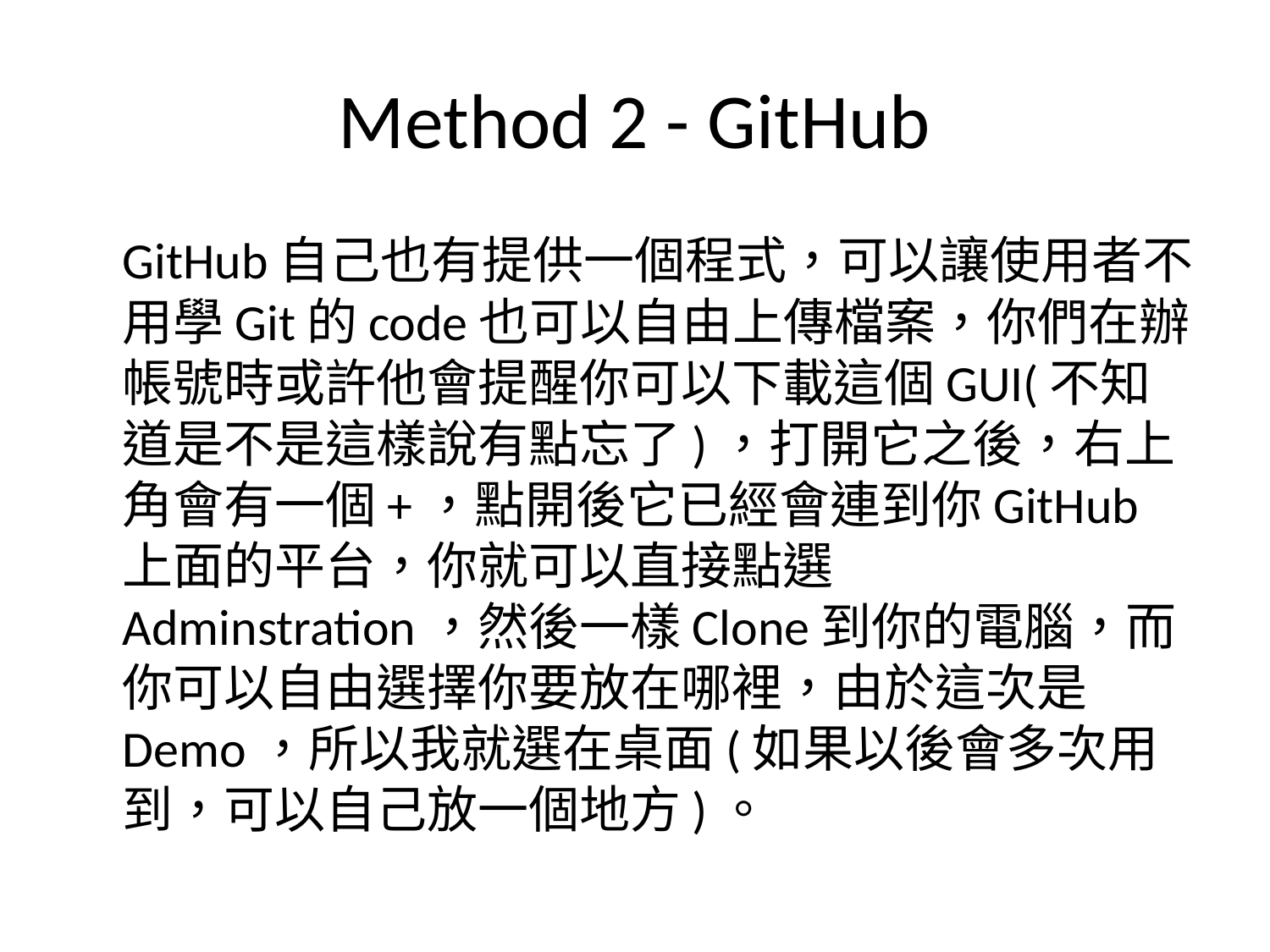

# Method 2 - GitHub
	GitHub自己也有提供一個程式，可以讓使用者不用學Git的code也可以自由上傳檔案，你們在辦帳號時或許他會提醒你可以下載這個GUI(不知道是不是這樣說有點忘了)，打開它之後，右上角會有一個+，點開後它已經會連到你GitHub上面的平台，你就可以直接點選Adminstration，然後一樣Clone到你的電腦，而你可以自由選擇你要放在哪裡，由於這次是Demo，所以我就選在桌面(如果以後會多次用到，可以自己放一個地方)。